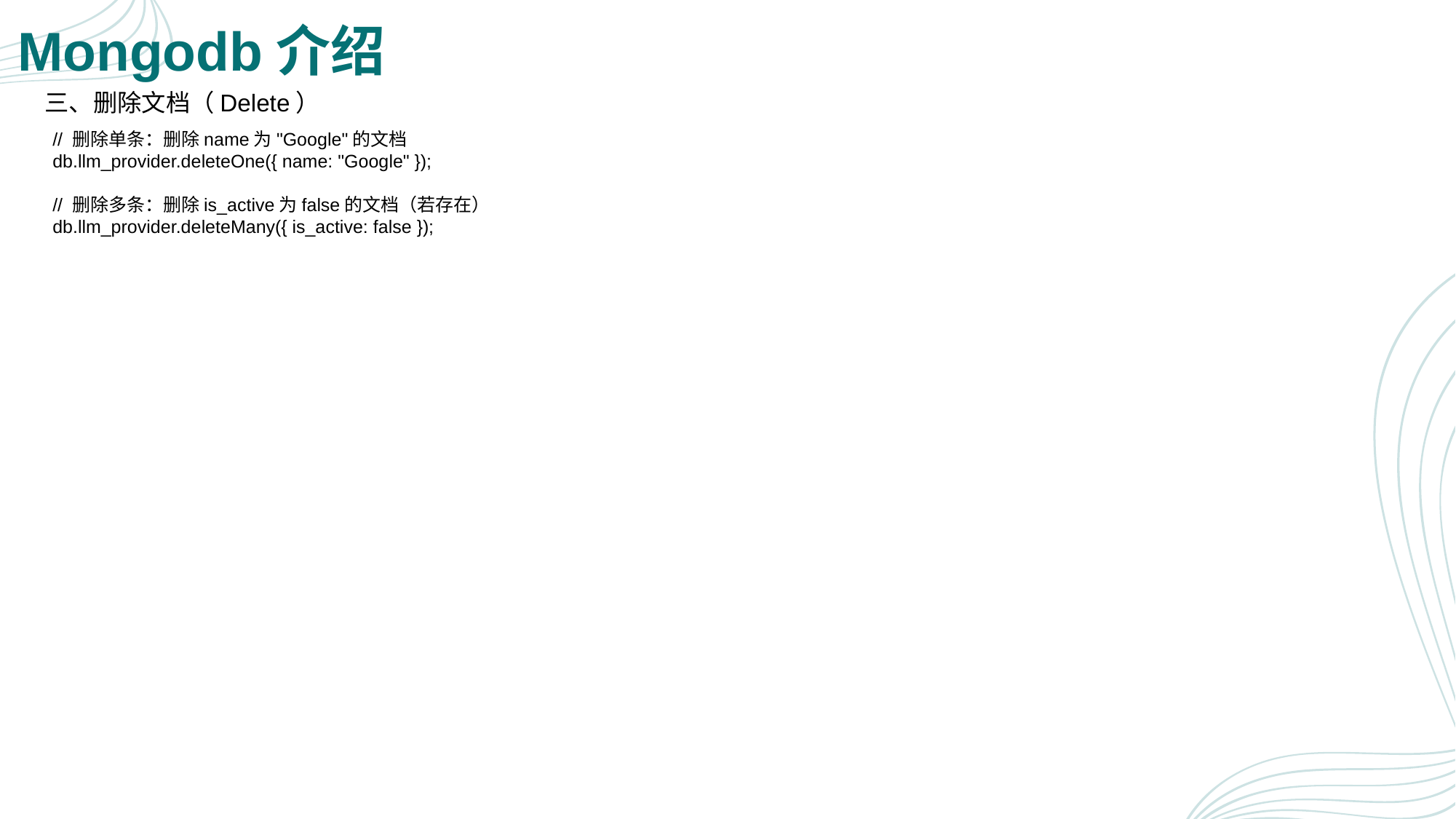

# Mongodb介绍
三、删除文档（Delete）
// 删除单条：删除name为"Google"的文档
db.llm_provider.deleteOne({ name: "Google" });

// 删除多条：删除is_active为false的文档（若存在）
db.llm_provider.deleteMany({ is_active: false });